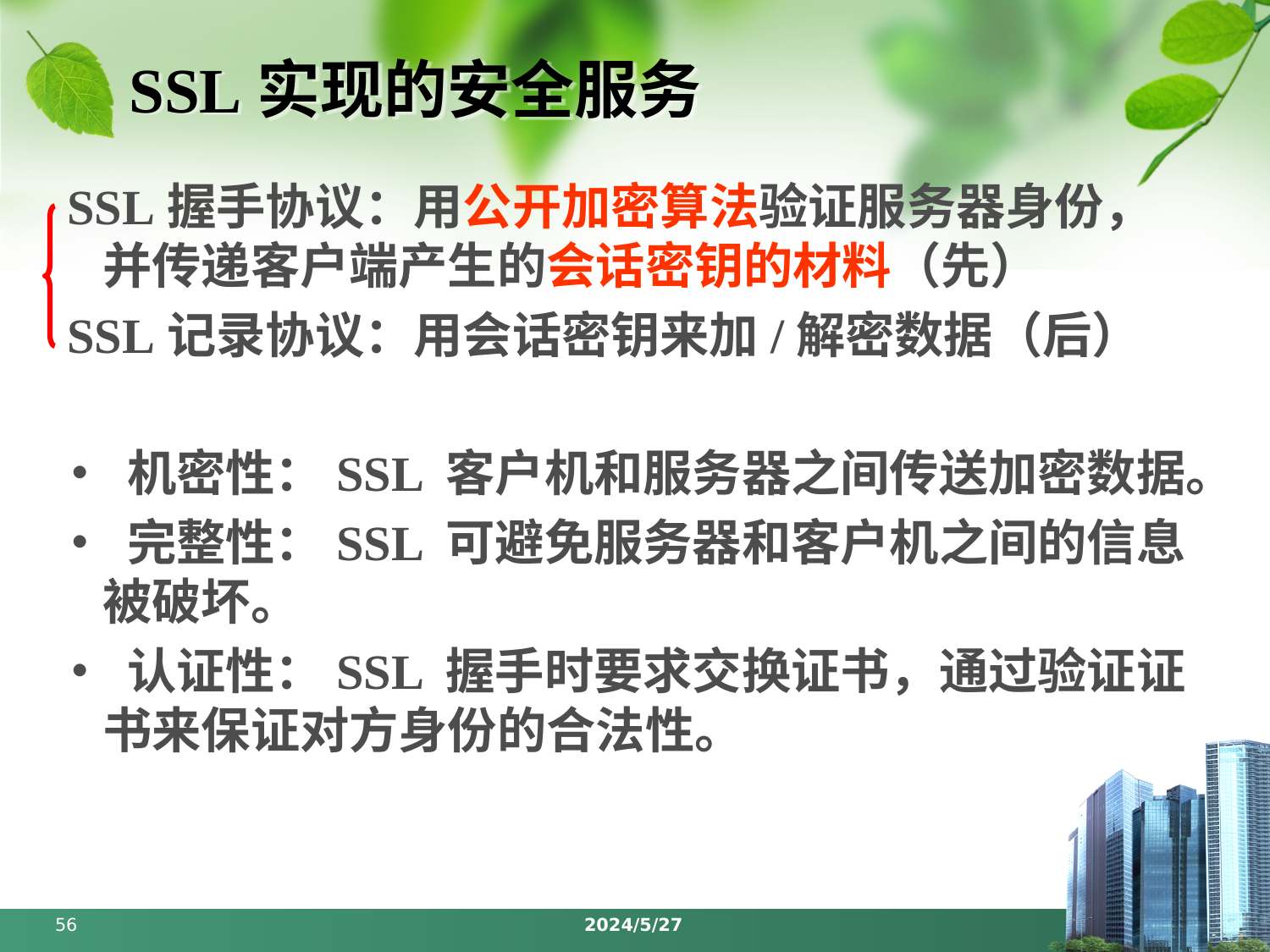

# SSL实现的安全服务
 SSL握手协议：用公开加密算法验证服务器身份，并传递客户端产生的会话密钥的材料（先）
 SSL记录协议：用会话密钥来加/解密数据（后）

• 机密性：SSL 客户机和服务器之间传送加密数据。
• 完整性：SSL 可避免服务器和客户机之间的信息被破坏。
• 认证性：SSL 握手时要求交换证书，通过验证证书来保证对方身份的合法性。

56
2024/5/27